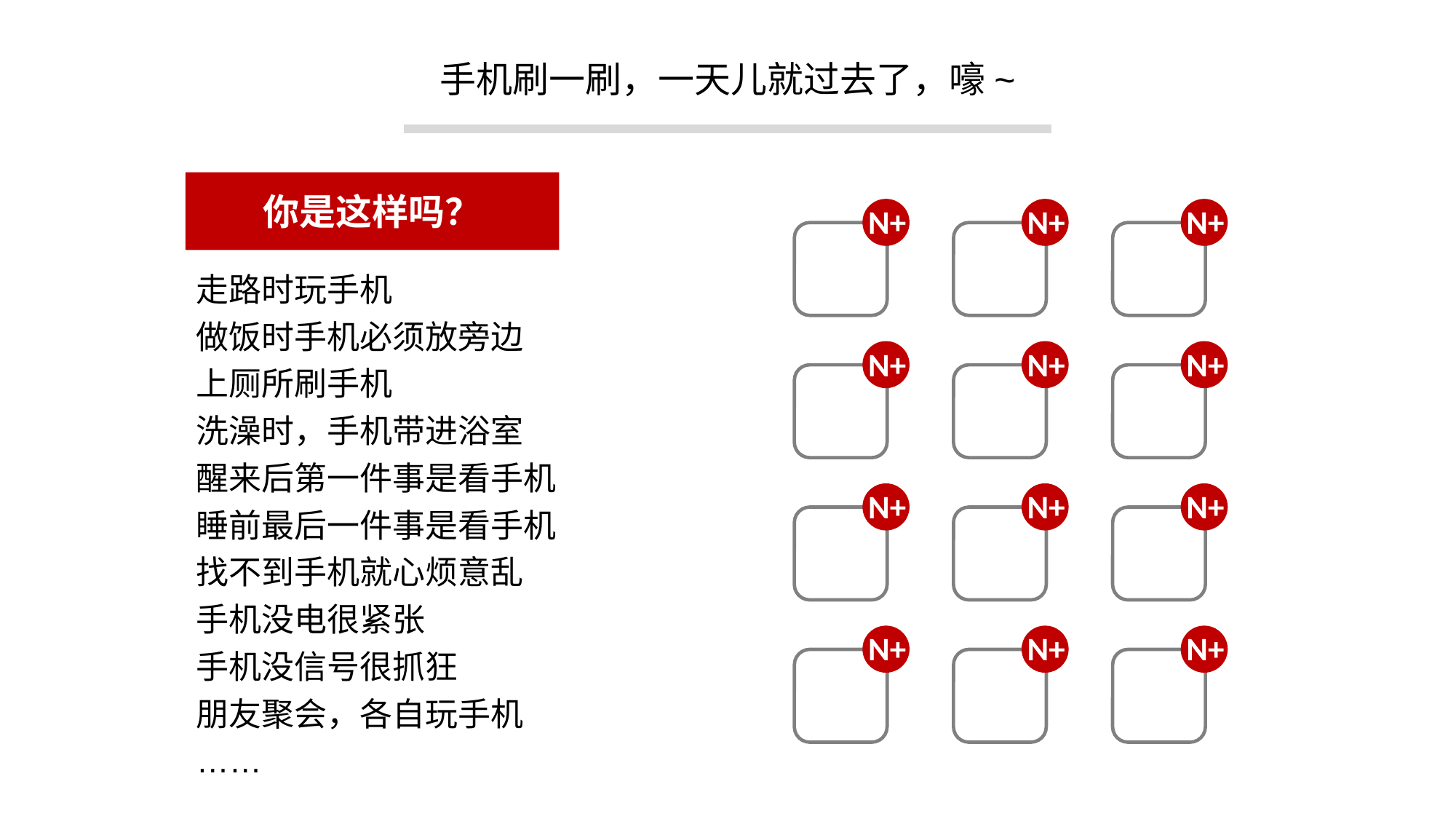

手机刷一刷，一天儿就过去了，嚎~
你是这样吗？
N+

N+

N+

走路时玩手机
做饭时手机必须放旁边
上厕所刷手机
洗澡时，手机带进浴室
醒来后第一件事是看手机
睡前最后一件事是看手机
找不到手机就心烦意乱
手机没电很紧张
手机没信号很抓狂
朋友聚会，各自玩手机
……
N+

N+

N+

N+

N+

N+

N+

N+

N+